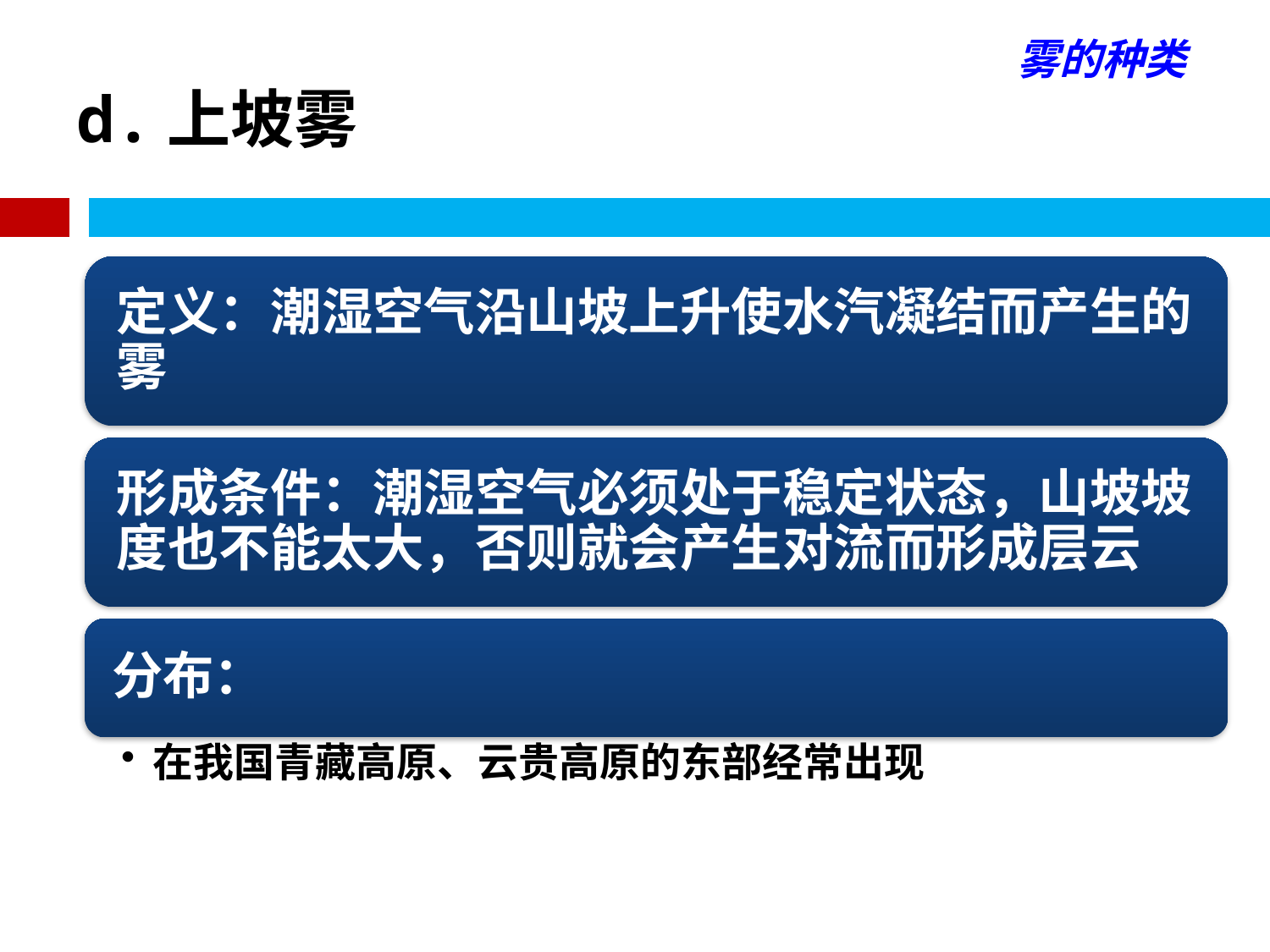

雾的种类
# d.上坡雾
定义：潮湿空气沿山坡上升使水汽凝结而产生的雾
形成条件：潮湿空气必须处于稳定状态，山坡坡度也不能太大，否则就会产生对流而形成层云
分布：
在我国青藏高原、云贵高原的东部经常出现